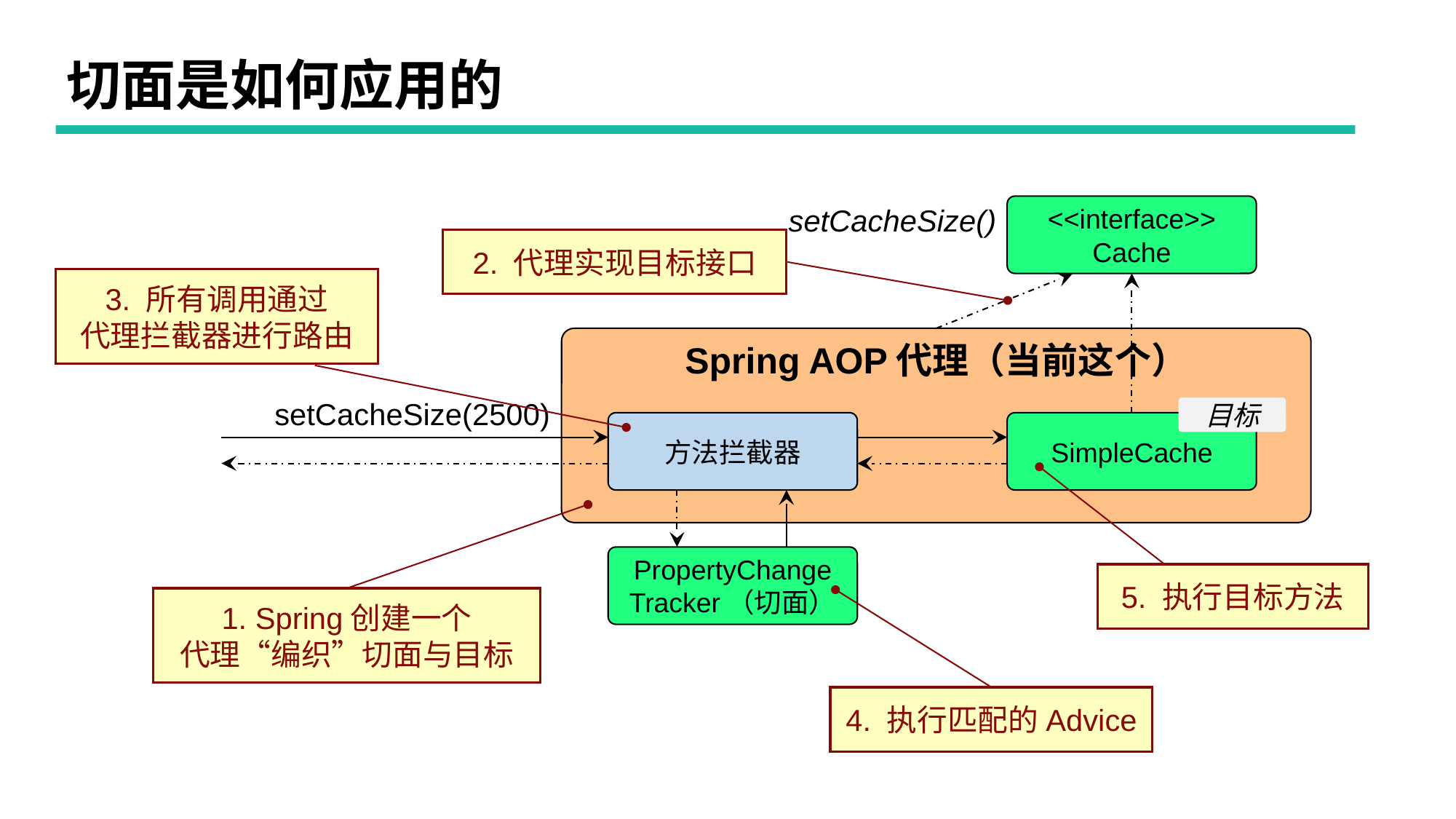

# 切面是如何应用的
setCacheSize()
<<interface>>
Cache
Spring AOP代理（当前这个）
setCacheSize(2500)
目标
方法拦截器
SimpleCache
PropertyChange
Tracker（切面）
2. 代理实现目标接口
3. 所有调用通过
代理拦截器进行路由
5. 执行目标方法
1. Spring创建一个
代理“编织”切面与目标
4. 执行匹配的Advice